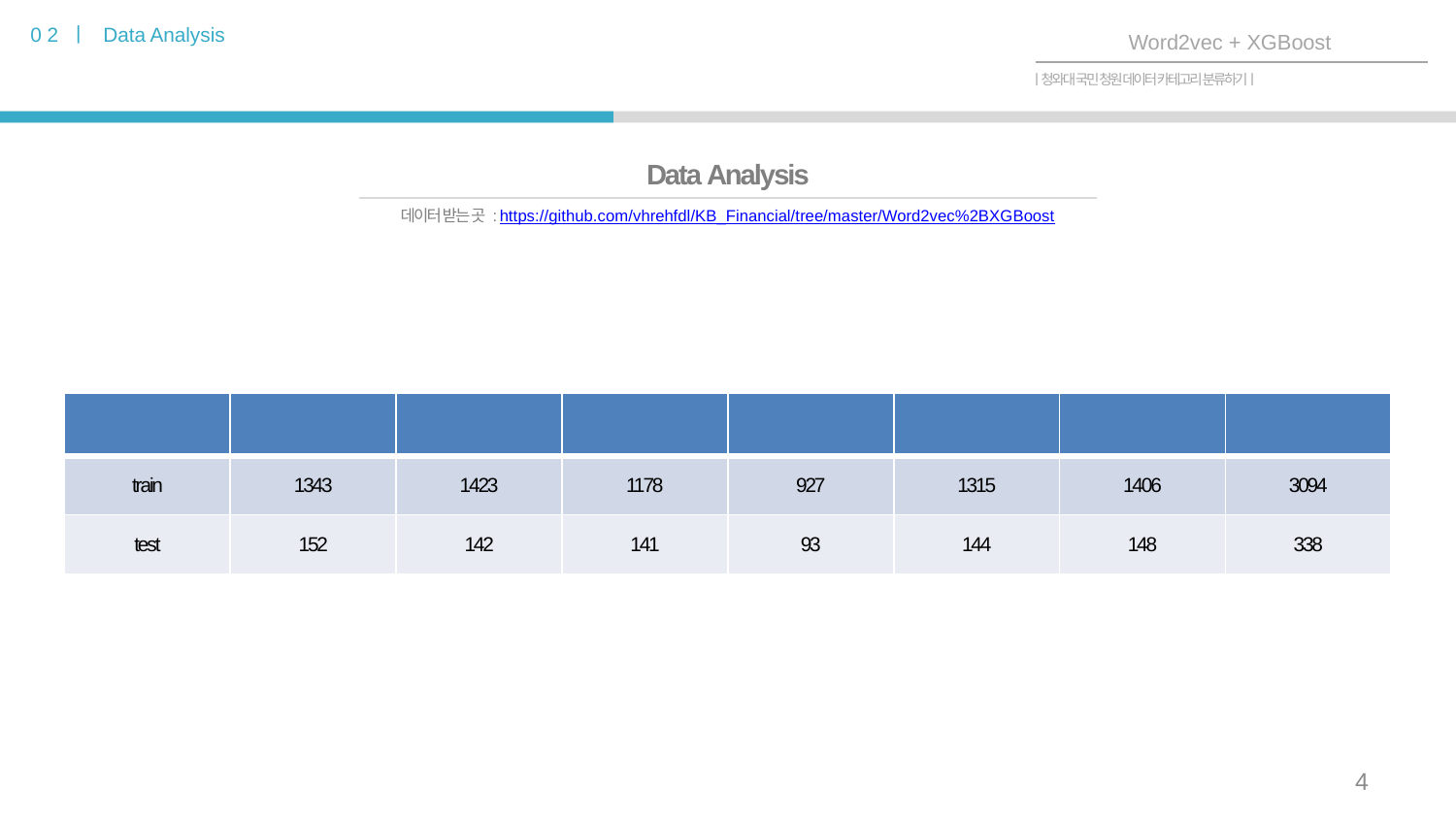

0 2 ㅣ  Data Analysis
Word2vec + XGBoost
ㅣ청와대 국민 청원 데이터 카테고리 분류하기ㅣ

Data Analysis
데이터 받는 곳 : https://github.com/vhrehfdl/KB_Financial/tree/master/Word2vec%2BXGBoost
|  | 경제민주화 | 교통/건축/국토 | 보건복지 | 육아/교육 | 인권/성평등 | 일자리 | 정치개혁 |
| --- | --- | --- | --- | --- | --- | --- | --- |
| train | 1343 | 1423 | 1178 | 927 | 1315 | 1406 | 3094 |
| test | 152 | 142 | 141 | 93 | 144 | 148 | 338 |
4